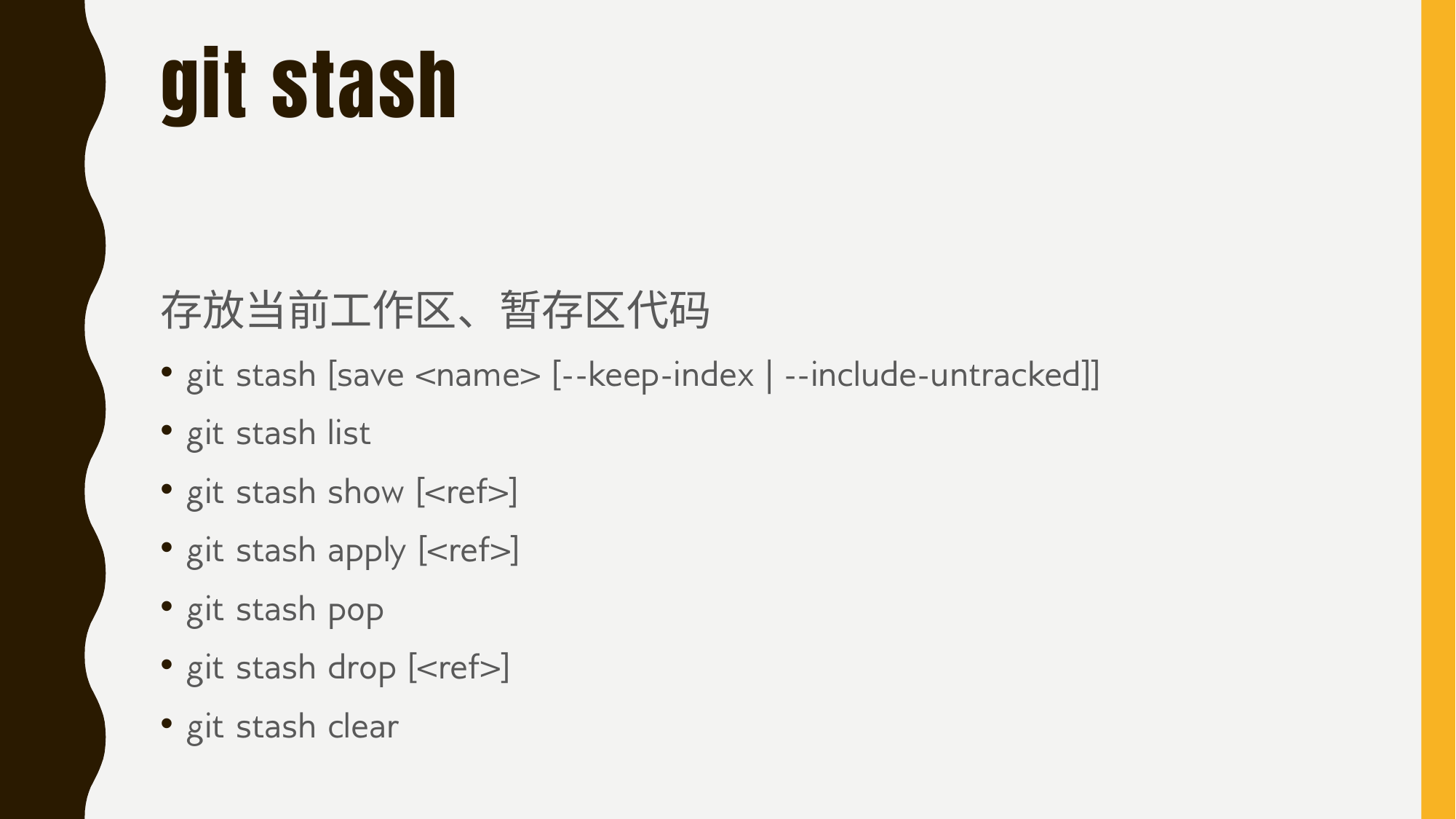

# git stash
存放当前工作区、暂存区代码
git stash [save <name> [--keep-index | --include-untracked]]
git stash list
git stash show [<ref>]
git stash apply [<ref>]
git stash pop
git stash drop [<ref>]
git stash clear